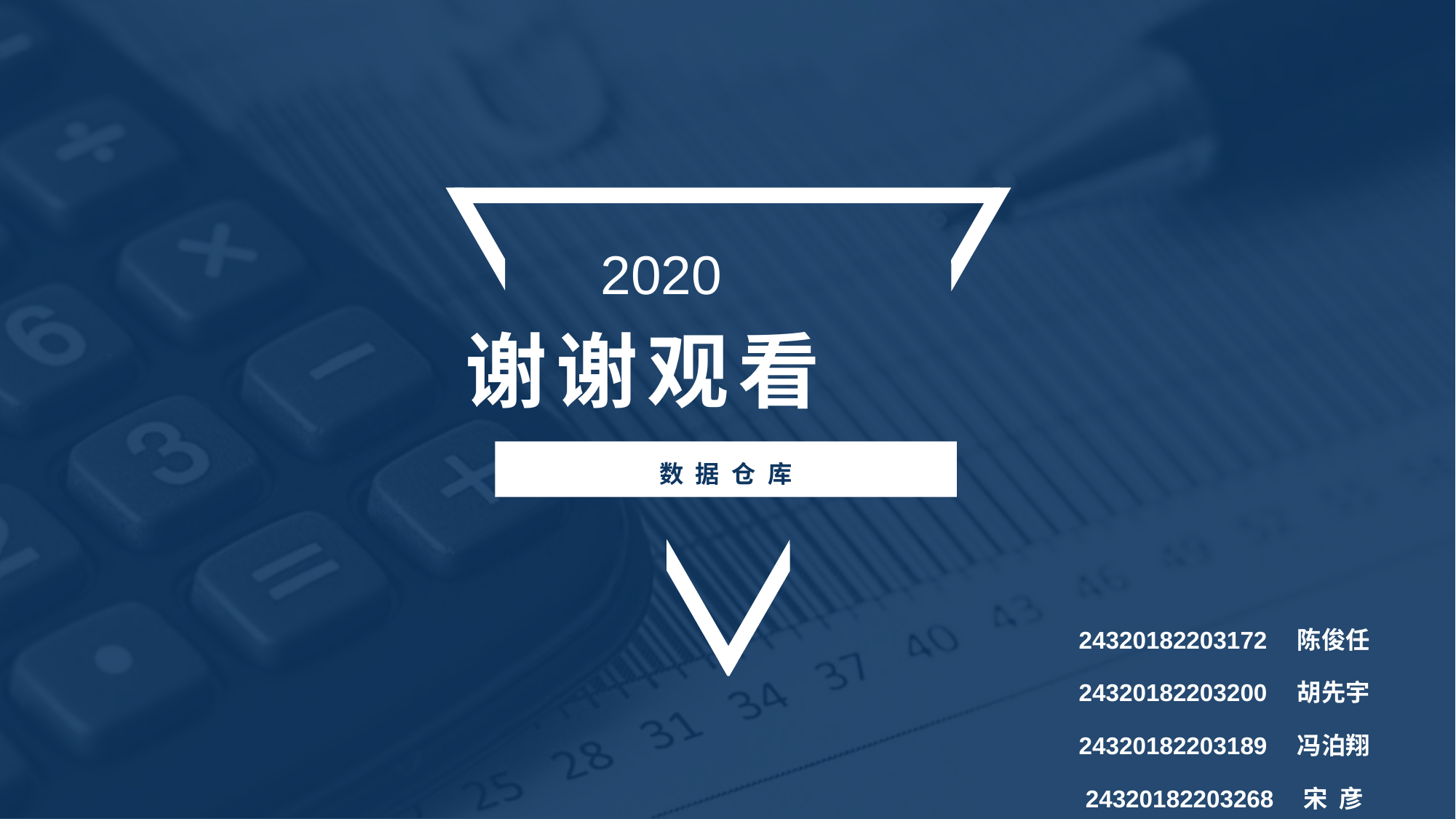

2020
# 谢谢观看
数据仓库

24320182203172	陈俊任
24320182203200	胡先宇
24320182203189	冯泊翔
24320182203268	宋  彦